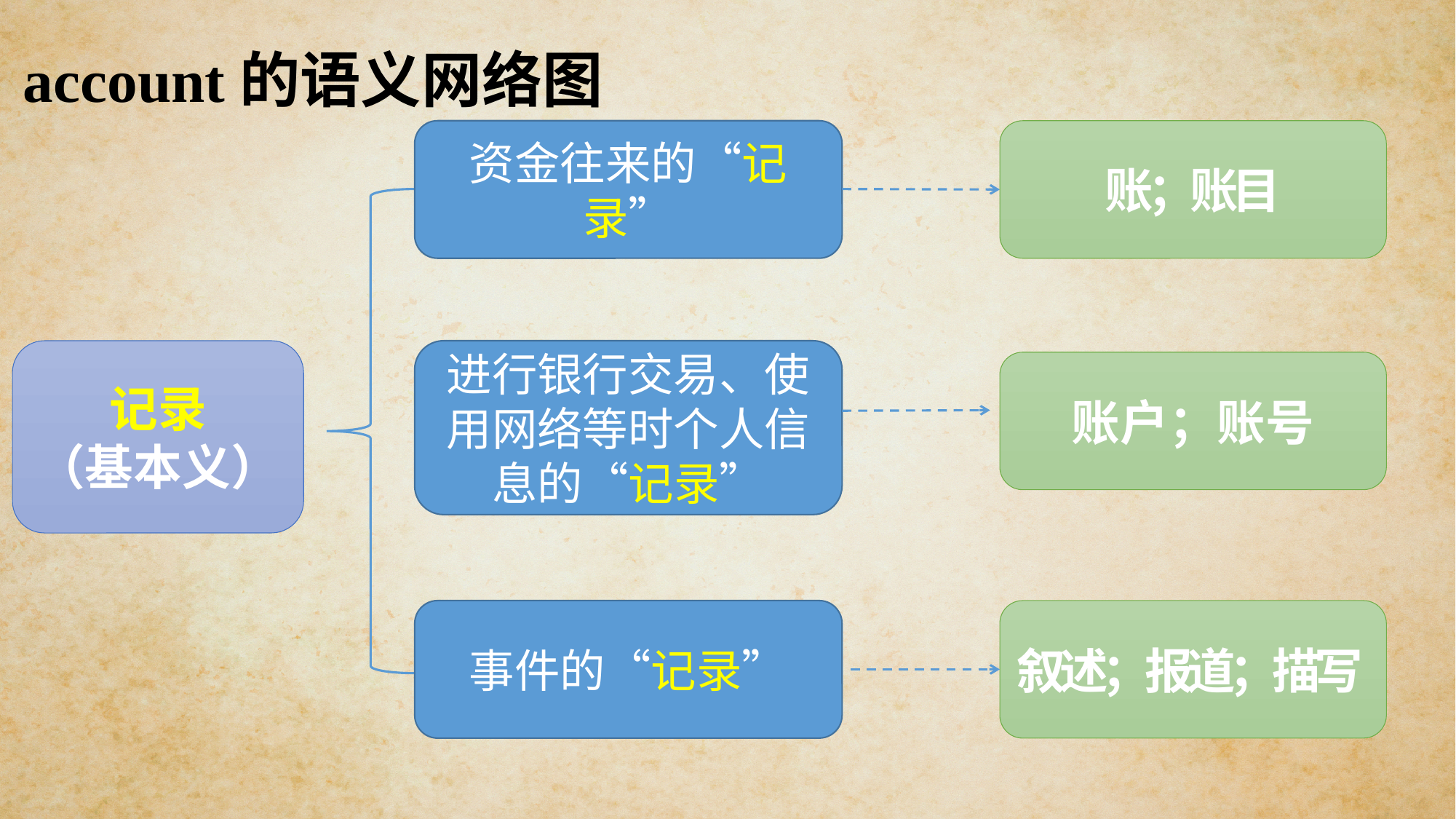

account的语义网络图
资金往来的“记录”
账；账目

记录
（基本义）
进行银行交易、使用网络等时个人信息的“记录”
账户；账号
事件的“记录”
叙述；报道；描写